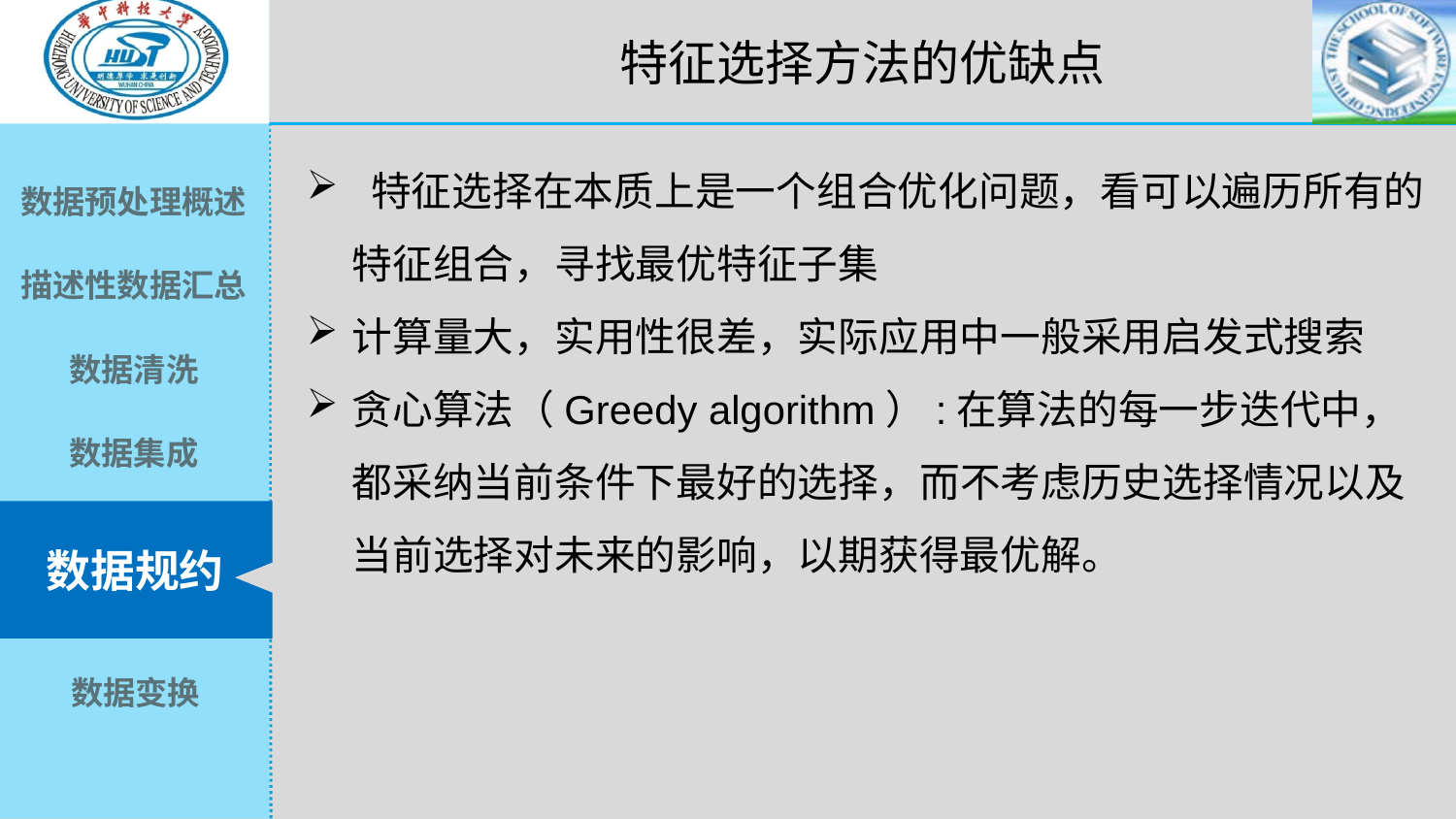

特征选择方法的优缺点
 特征选择在本质上是一个组合优化问题，看可以遍历所有的特征组合，寻找最优特征子集
计算量大，实用性很差，实际应用中一般采用启发式搜索
贪心算法（Greedy algorithm）:在算法的每一步迭代中， 都采纳当前条件下最好的选择，而不考虑历史选择情况以及当前选择对未来的影响，以期获得最优解。